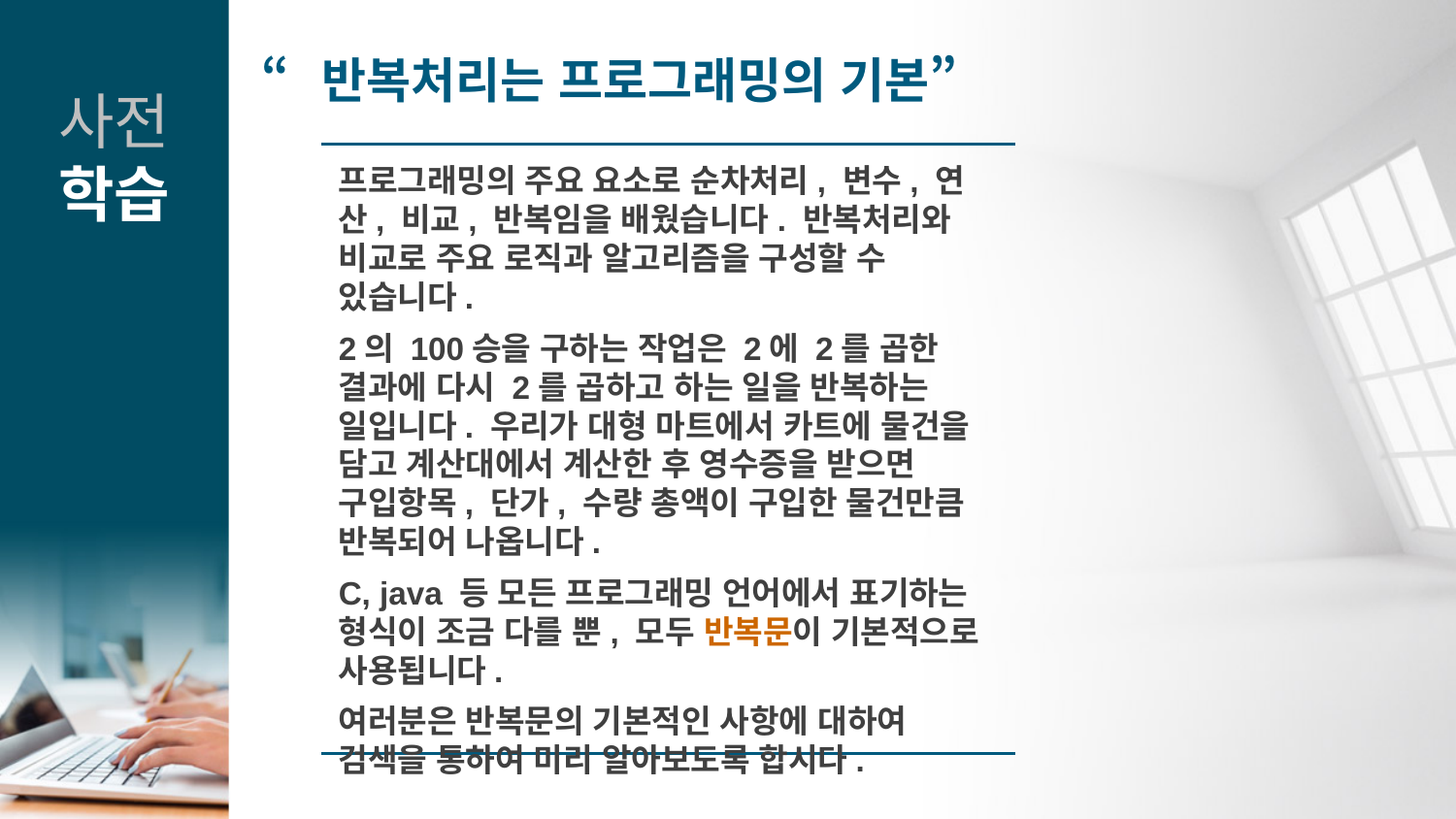

“반복처리는 프로그래밍의 기본”
사전
학습
프로그래밍의 주요 요소로 순차처리, 변수, 연산, 비교, 반복임을 배웠습니다. 반복처리와 비교로 주요 로직과 알고리즘을 구성할 수 있습니다.
2의 100승을 구하는 작업은 2에 2를 곱한 결과에 다시 2를 곱하고 하는 일을 반복하는 일입니다. 우리가 대형 마트에서 카트에 물건을 담고 계산대에서 계산한 후 영수증을 받으면 구입항목, 단가, 수량 총액이 구입한 물건만큼 반복되어 나옵니다.
C, java 등 모든 프로그래밍 언어에서 표기하는 형식이 조금 다를 뿐, 모두 반복문이 기본적으로 사용됩니다.
여러분은 반복문의 기본적인 사항에 대하여 검색을 통하여 미리 알아보도록 합시다.